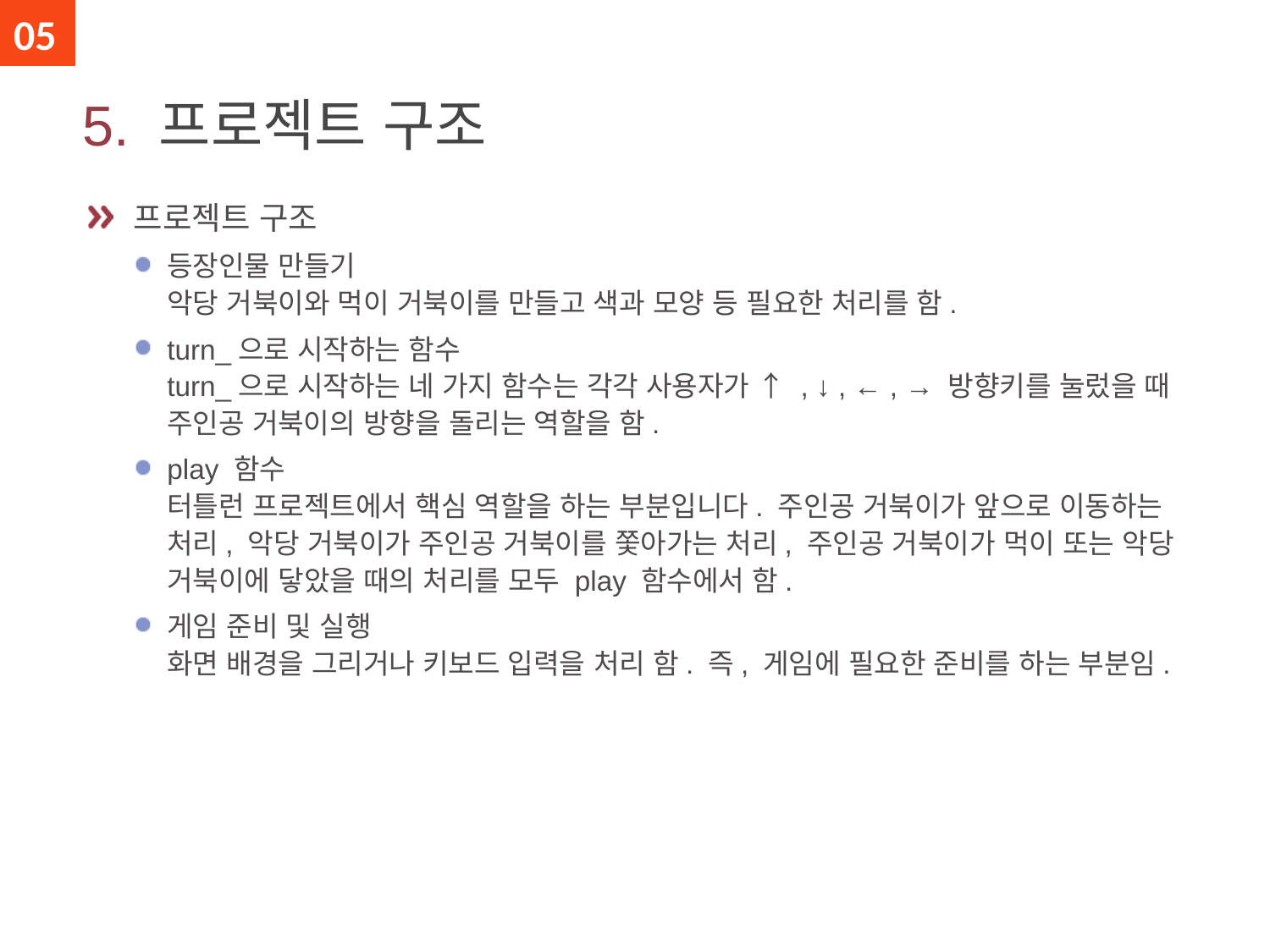

05
# 5. 프로젝트 구조
 프로젝트 구조
등장인물 만들기
악당 거북이와 먹이 거북이를 만들고 색과 모양 등 필요한 처리를 함.
turn_으로 시작하는 함수
turn_으로 시작하는 네 가지 함수는 각각 사용자가 ↑ , ↓ , ← , → 방향키를 눌렀을 때 주인공 거북이의 방향을 돌리는 역할을 함.
play 함수
터틀런 프로젝트에서 핵심 역할을 하는 부분입니다. 주인공 거북이가 앞으로 이동하는 처리, 악당 거북이가 주인공 거북이를 쫓아가는 처리, 주인공 거북이가 먹이 또는 악당 거북이에 닿았을 때의 처리를 모두 play 함수에서 함.
게임 준비 및 실행
화면 배경을 그리거나 키보드 입력을 처리 함. 즉, 게임에 필요한 준비를 하는 부분임.